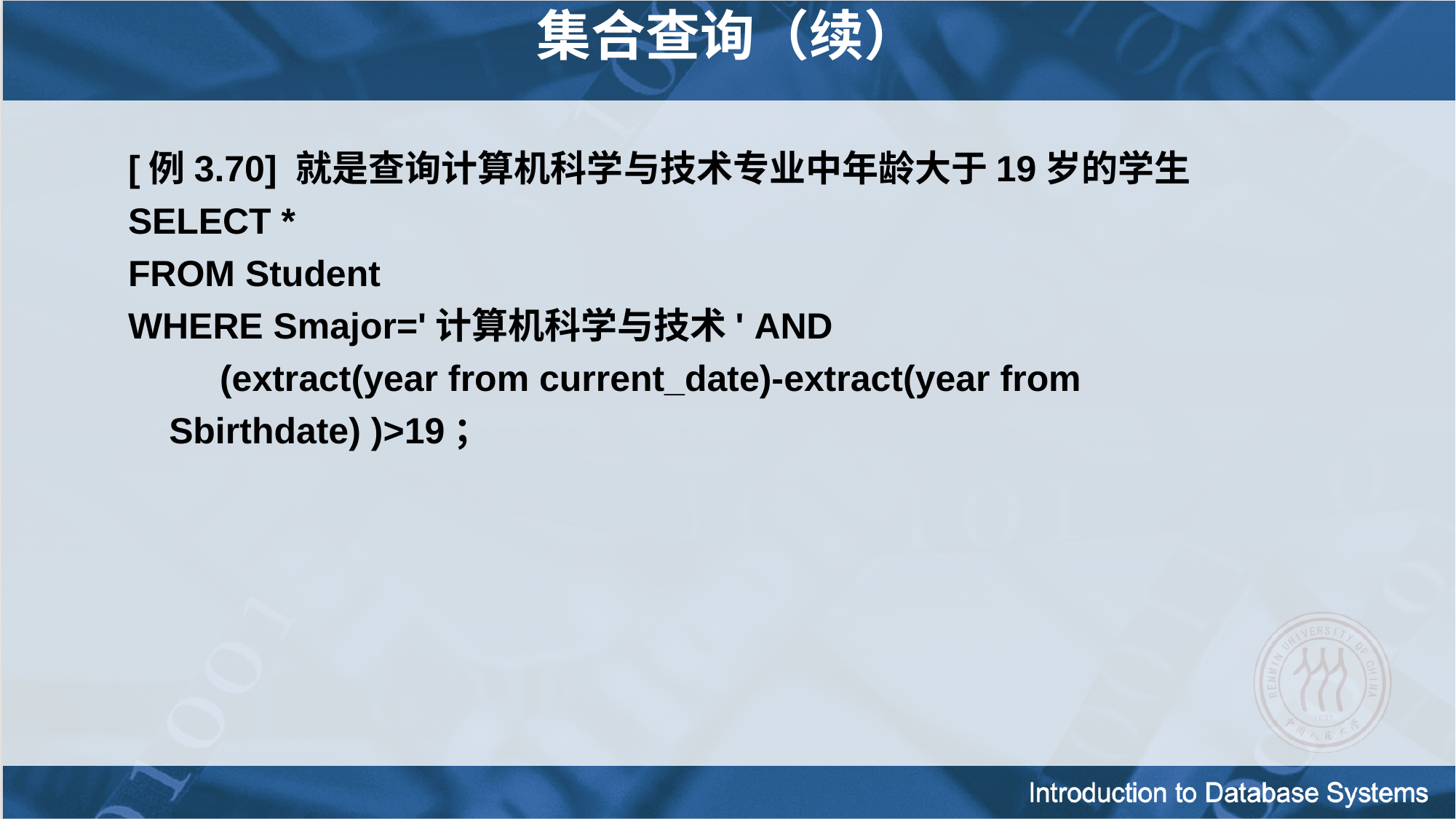

集合查询（续）
[例3.70] 就是查询计算机科学与技术专业中年龄大于19岁的学生
SELECT *
FROM Student
WHERE Smajor='计算机科学与技术' AND
         (extract(year from current_date)-extract(year from Sbirthdate) )>19；